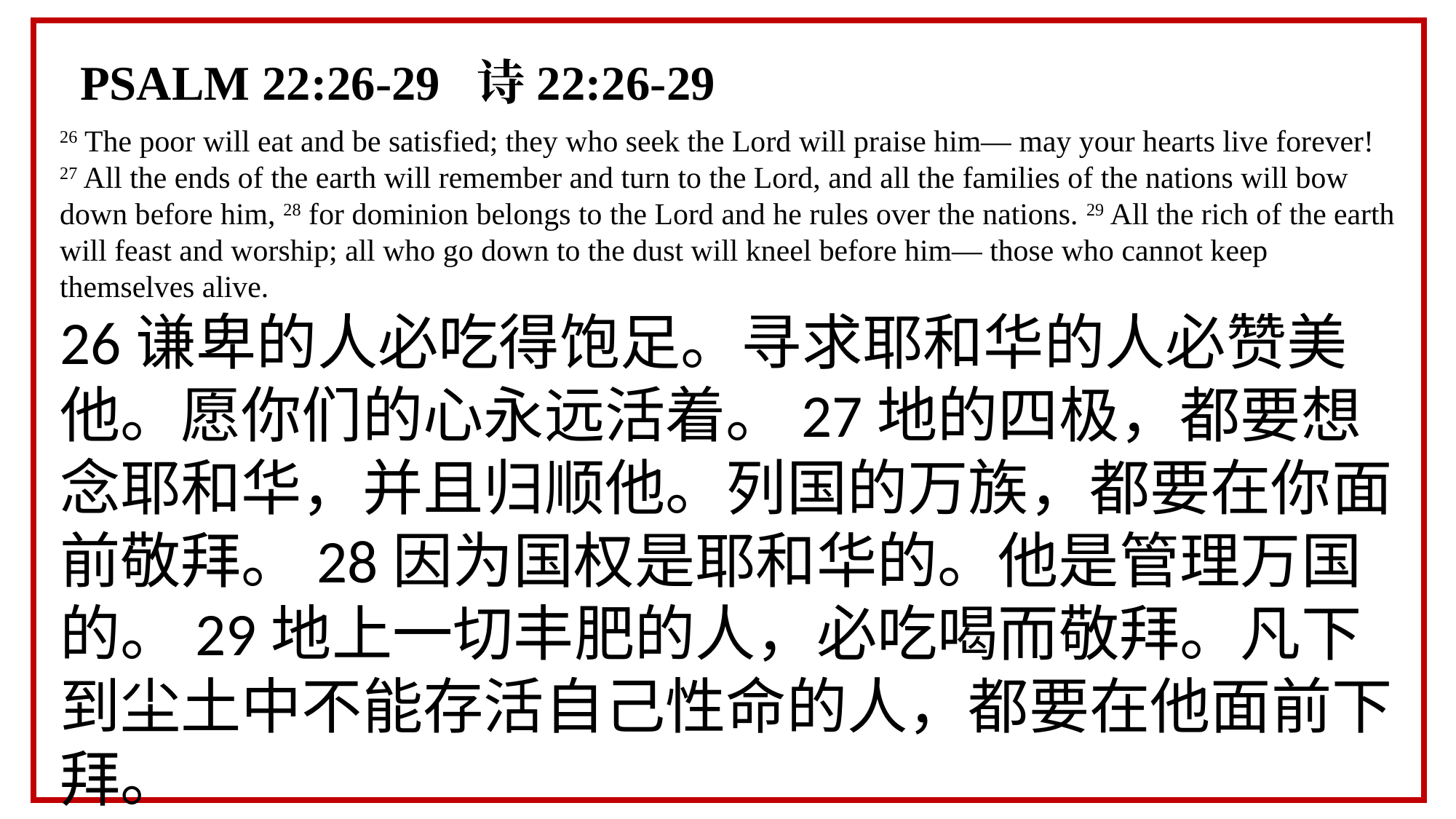

PSALM 22:26-29  诗22:26-29
26 The poor will eat and be satisfied; they who seek the Lord will praise him— may your hearts live forever! 27 All the ends of the earth will remember and turn to the Lord, and all the families of the nations will bow down before him, 28 for dominion belongs to the Lord and he rules over the nations. 29 All the rich of the earth will feast and worship; all who go down to the dust will kneel before him— those who cannot keep themselves alive.
26谦卑的人必吃得饱足。寻求耶和华的人必赞美他。愿你们的心永远活着。27地的四极，都要想念耶和华，并且归顺他。列国的万族，都要在你面前敬拜。28因为国权是耶和华的。他是管理万国的。29地上一切丰肥的人，必吃喝而敬拜。凡下到尘土中不能存活自己性命的人，都要在他面前下拜。